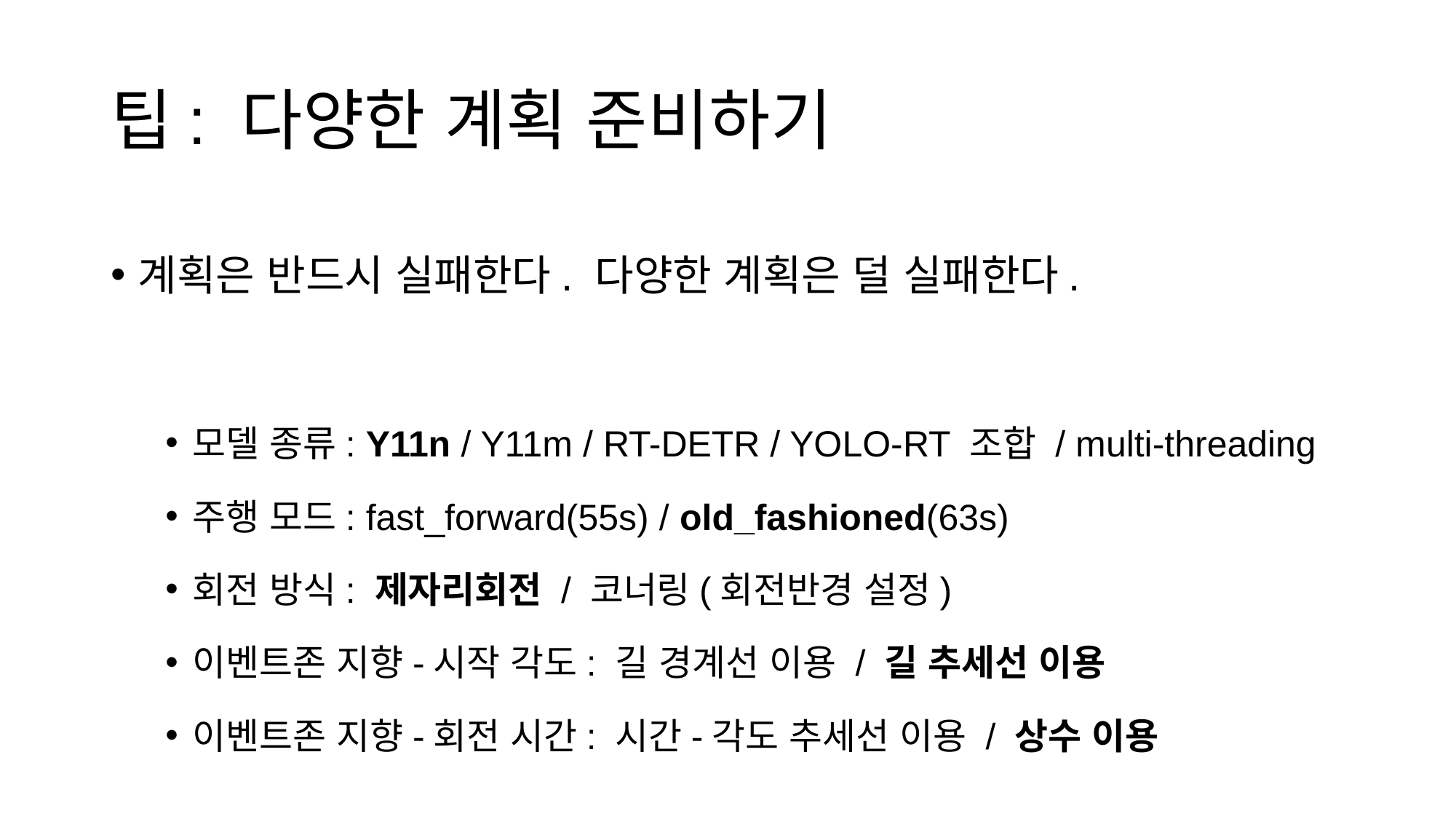

# 팁: 다양한 계획 준비하기
계획은 반드시 실패한다. 다양한 계획은 덜 실패한다.

모델 종류: Y11n / Y11m / RT-DETR / YOLO-RT 조합 / multi-threading
주행 모드: fast_forward(55s) / old_fashioned(63s)
회전 방식: 제자리회전 / 코너링(회전반경 설정)
이벤트존 지향-시작 각도: 길 경계선 이용 / 길 추세선 이용
이벤트존 지향-회전 시간: 시간-각도 추세선 이용 / 상수 이용